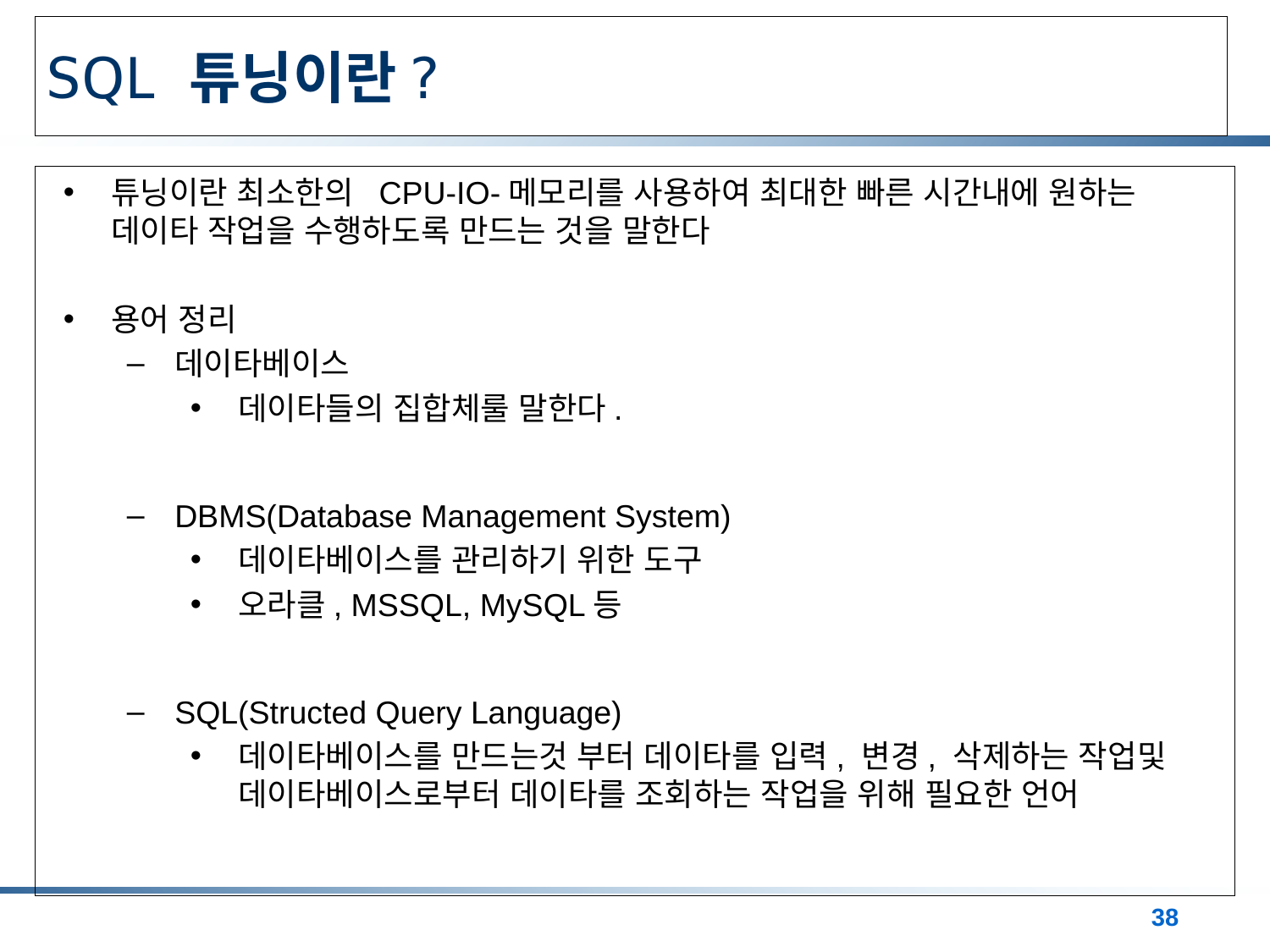

# SQL 튜닝이란?
튜닝이란 최소한의  CPU-IO-메모리를 사용하여 최대한 빠른 시간내에 원하는 데이타 작업을 수행하도록 만드는 것을 말한다

용어 정리
데이타베이스
데이타들의 집합체룰 말한다.

DBMS(Database Management System)
데이타베이스를 관리하기 위한 도구
오라클, MSSQL, MySQL등

SQL(Structed Query Language)
데이타베이스를 만드는것 부터 데이타를 입력, 변경, 삭제하는 작업및 데이타베이스로부터 데이타를 조회하는 작업을 위해 필요한 언어